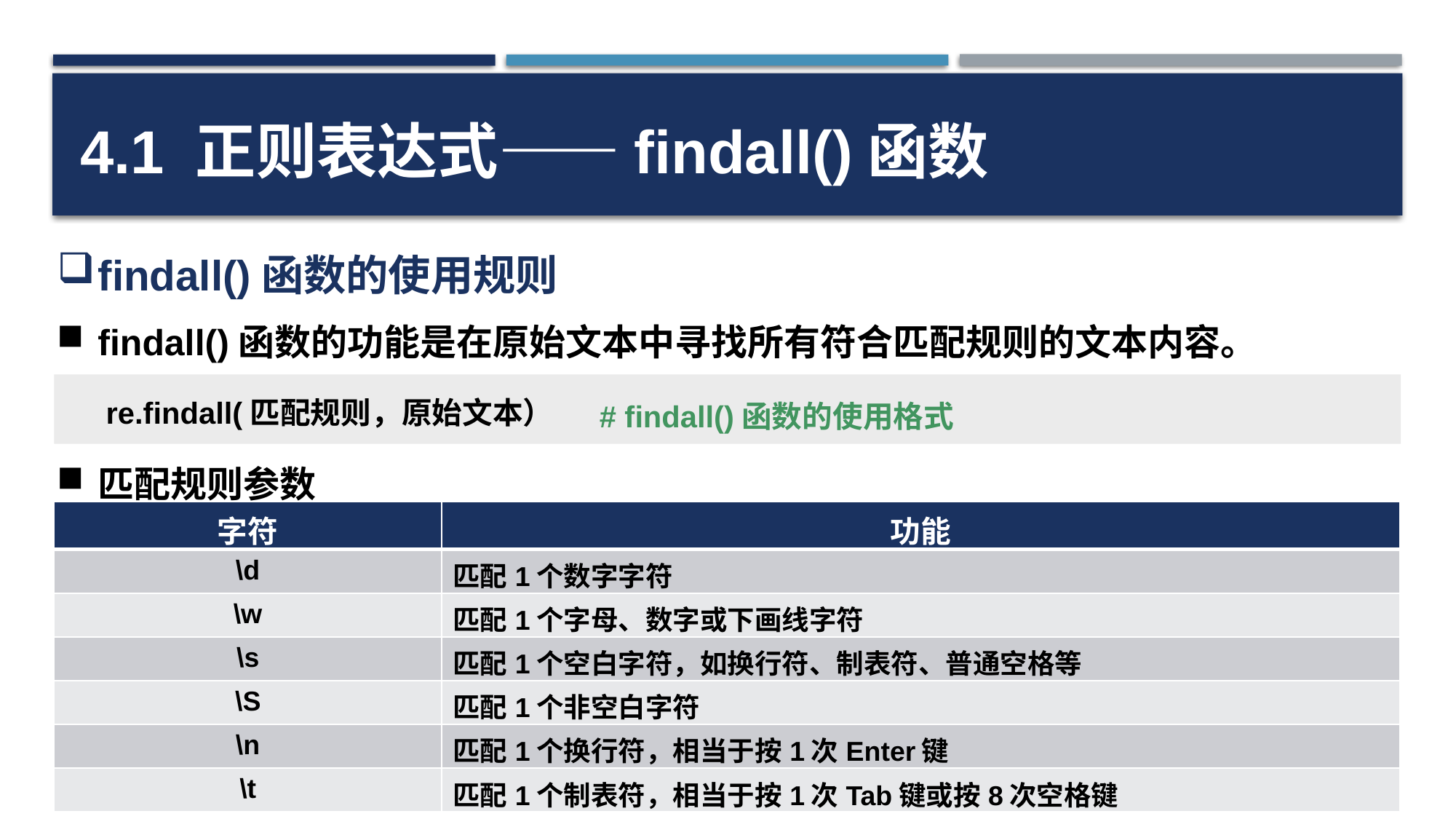

4.1 正则表达式——findall()函数
findall()函数的使用规则
findall()函数的功能是在原始文本中寻找所有符合匹配规则的文本内容。

re.findall(匹配规则，原始文本）
# findall()函数的使用格式
匹配规则参数
| 字符 | 功能 |
| --- | --- |
| \d | 匹配1个数字字符 |
| \w | 匹配1个字母、数字或下画线字符 |
| \s | 匹配1个空白字符，如换行符、制表符、普通空格等 |
| \S | 匹配1个非空白字符 |
| \n | 匹配1个换行符，相当于按1次Enter键 |
| \t | 匹配1个制表符，相当于按1次Tab键或按8次空格键 |
33